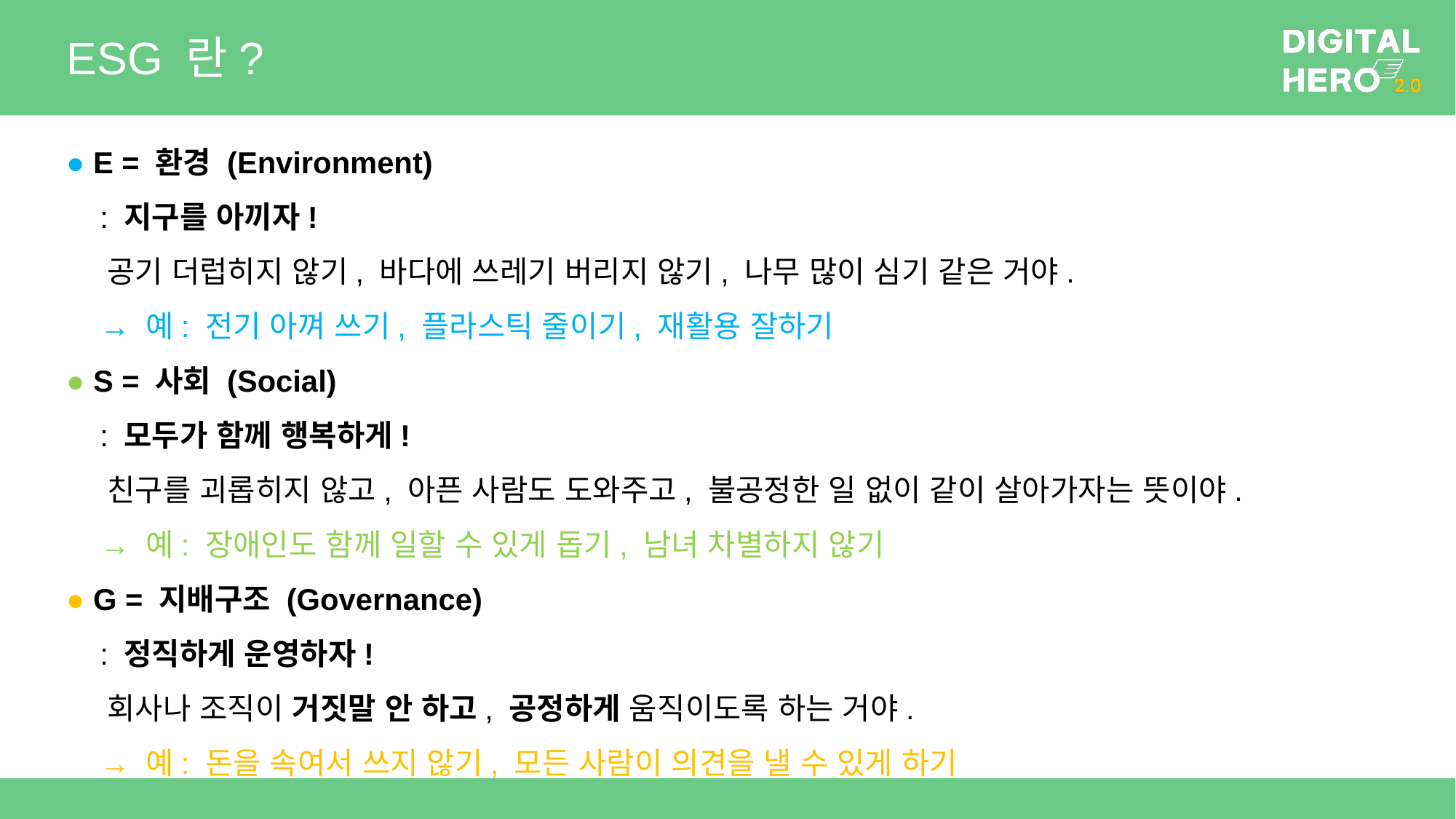

# ESG 란?
● E = 환경 (Environment)
    : 지구를 아끼자!
    공기 더럽히지 않기, 바다에 쓰레기 버리지 않기, 나무 많이 심기 같은 거야.
    → 예: 전기 아껴 쓰기, 플라스틱 줄이기, 재활용 잘하기
● S = 사회 (Social)
    : 모두가 함께 행복하게!
    친구를 괴롭히지 않고, 아픈 사람도 도와주고, 불공정한 일 없이 같이 살아가자는 뜻이야.
    → 예: 장애인도 함께 일할 수 있게 돕기, 남녀 차별하지 않기
● G = 지배구조 (Governance)
    : 정직하게 운영하자!
    회사나 조직이 거짓말 안 하고, 공정하게 움직이도록 하는 거야.
    → 예: 돈을 속여서 쓰지 않기, 모든 사람이 의견을 낼 수 있게 하기